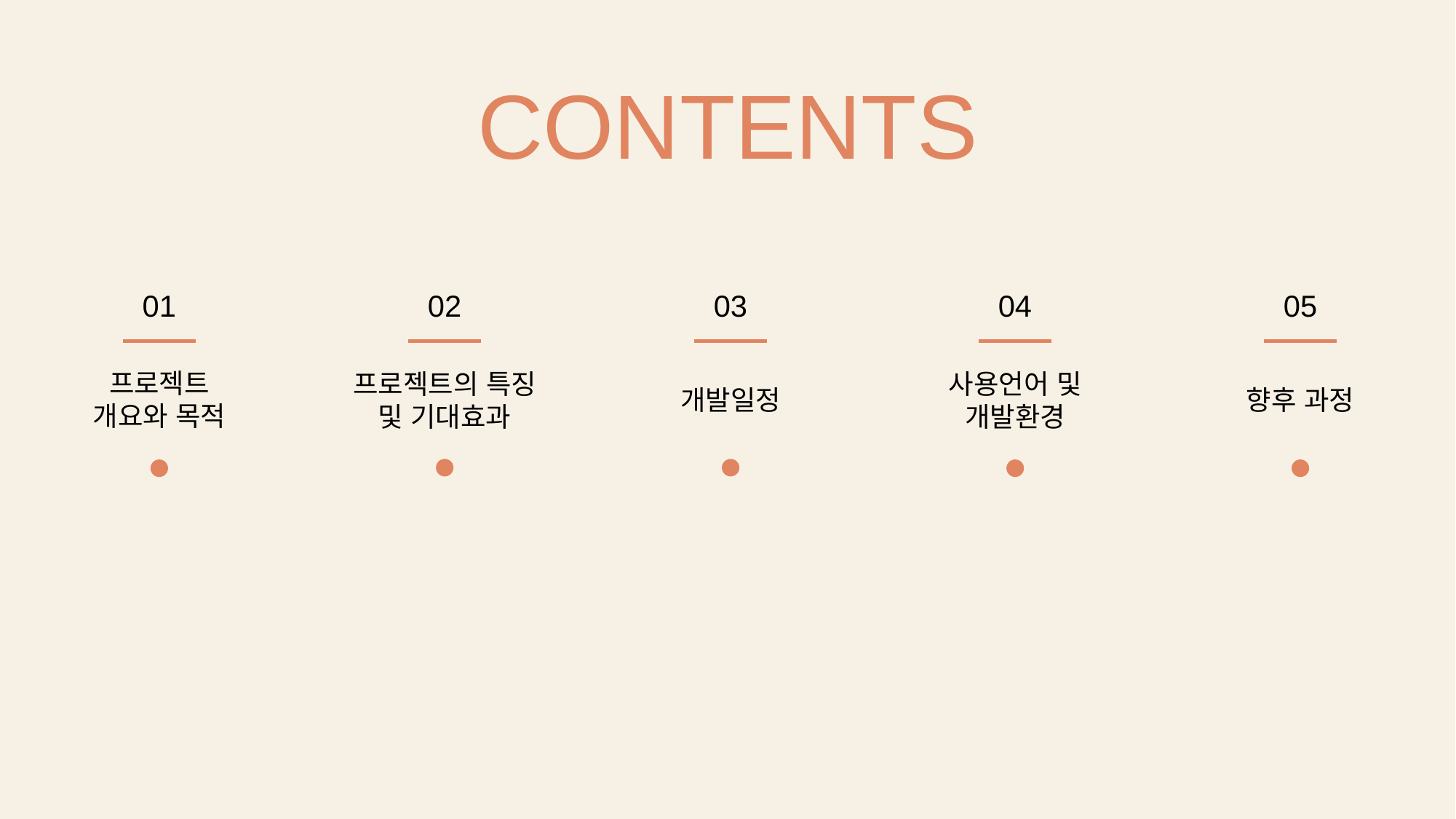

CONTENTS
01
프로젝트
개요와 목적

02
프로젝트의 특징
및 기대효과

03
개발일정

04
사용언어 및
개발환경

05
향후 과정